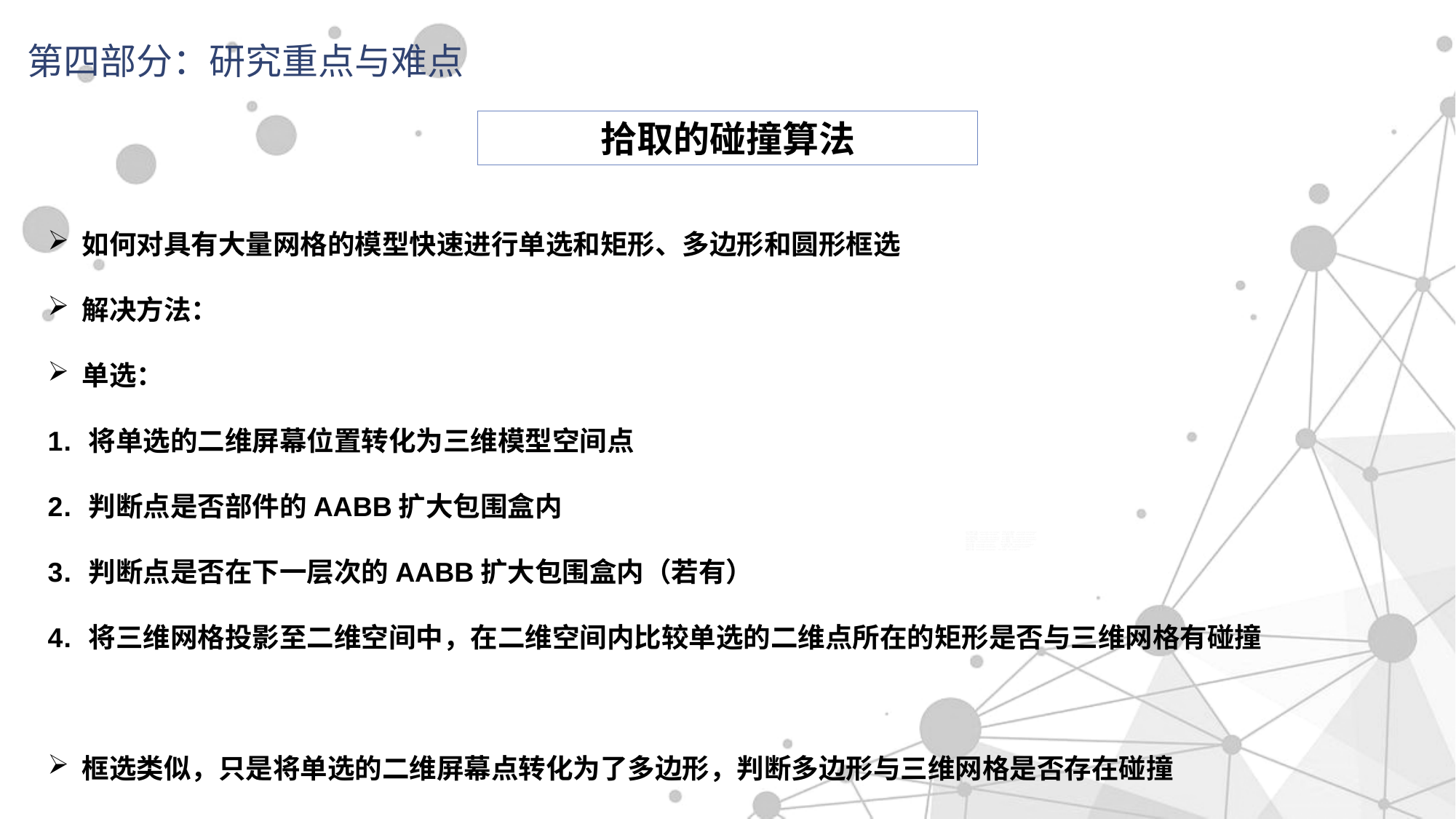

第四部分：研究重点与难点
拾取的碰撞算法
如何对具有大量网格的模型快速进行单选和矩形、多边形和圆形框选
解决方法：
单选：
将单选的二维屏幕位置转化为三维模型空间点
判断点是否部件的AABB扩大包围盒内
判断点是否在下一层次的AABB扩大包围盒内（若有）
将三维网格投影至二维空间中，在二维空间内比较单选的二维点所在的矩形是否与三维网格有碰撞

框选类似，只是将单选的二维屏幕点转化为了多边形，判断多边形与三维网格是否存在碰撞